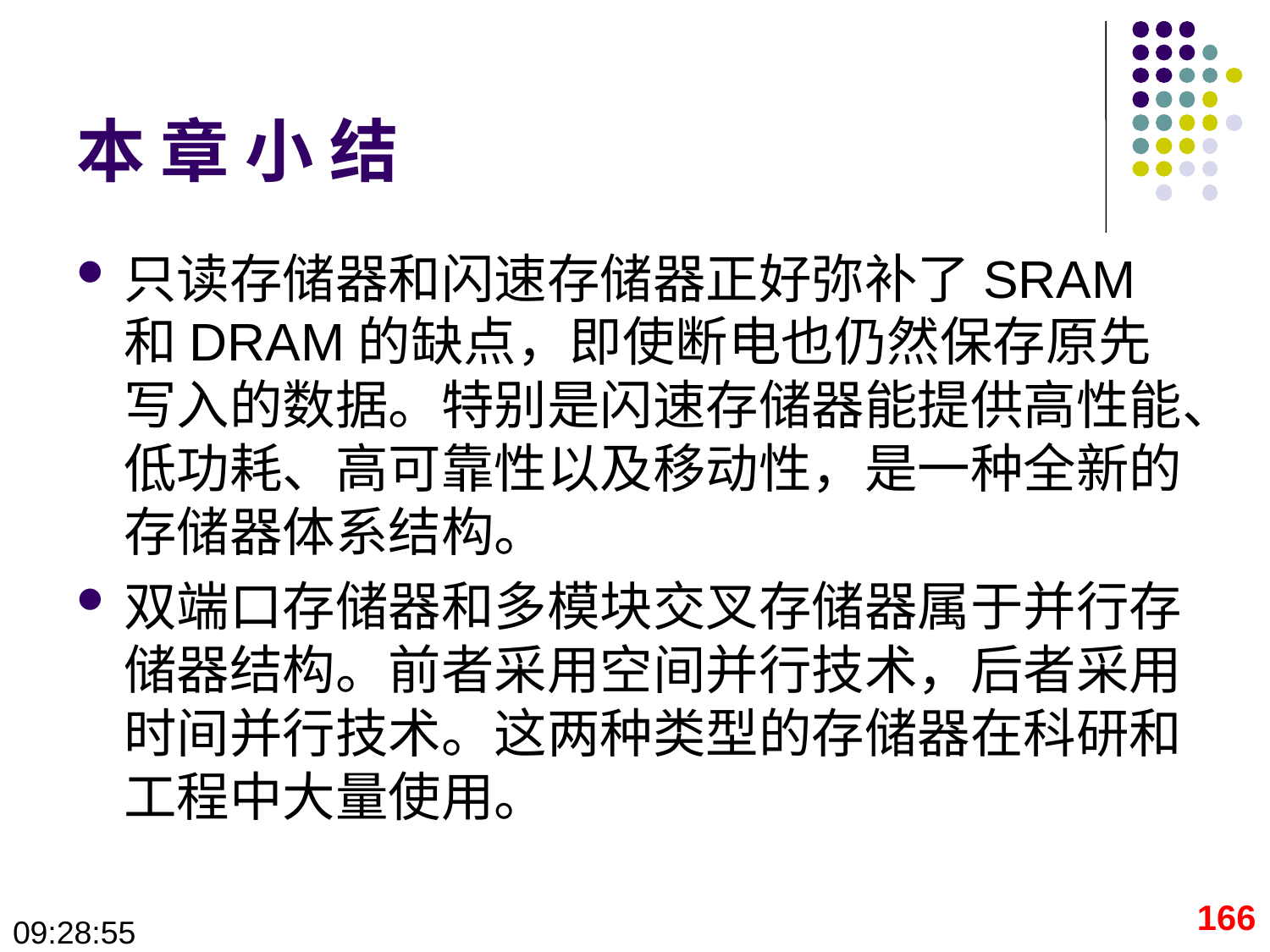

# 本 章 小 结
只读存储器和闪速存储器正好弥补了SRAM和DRAM的缺点，即使断电也仍然保存原先写入的数据。特别是闪速存储器能提供高性能、低功耗、高可靠性以及移动性，是一种全新的存储器体系结构。
双端口存储器和多模块交叉存储器属于并行存储器结构。前者采用空间并行技术，后者采用时间并行技术。这两种类型的存储器在科研和工程中大量使用。

166
09:28:55